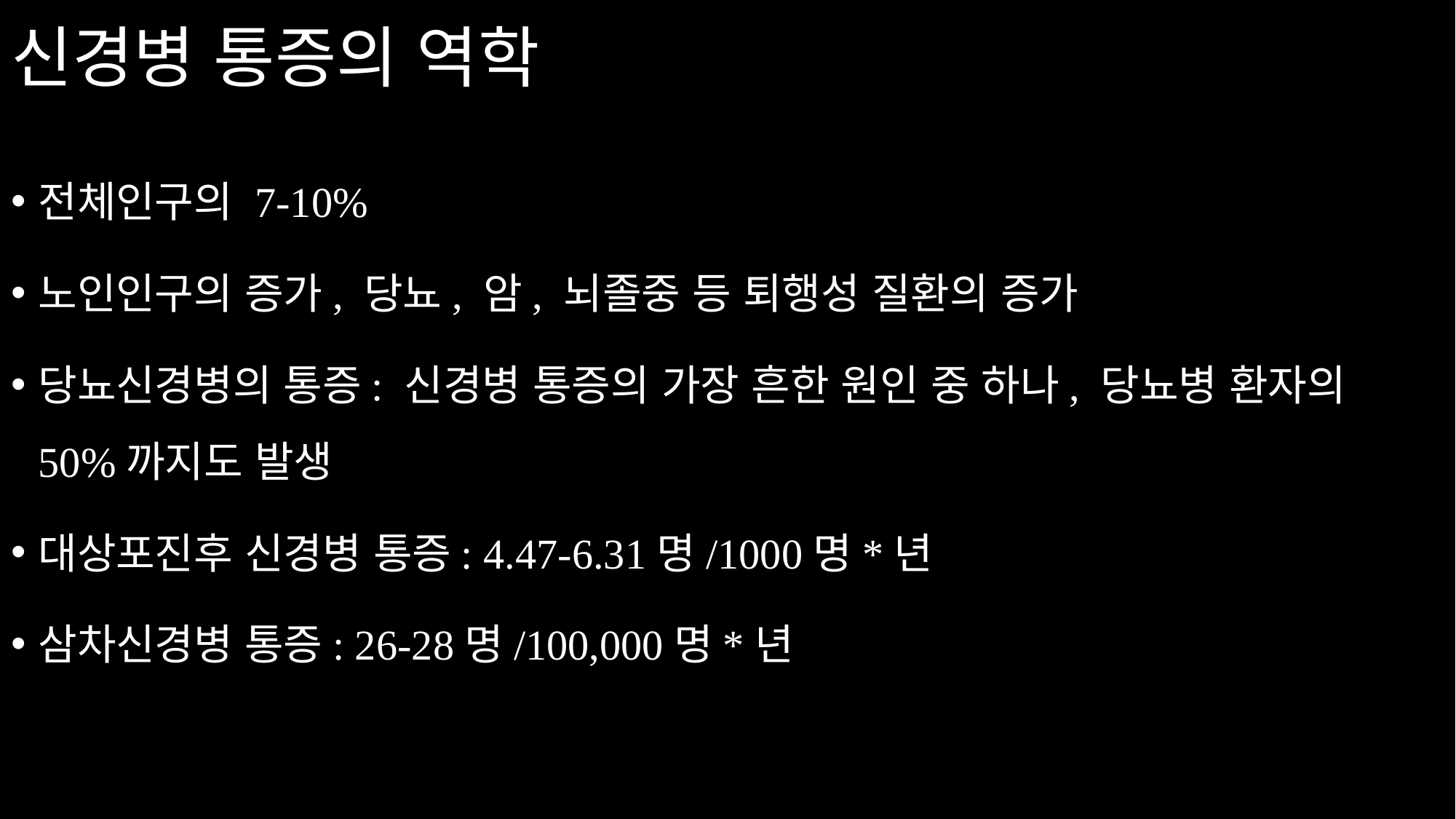

# 신경병 통증의 역학
전체인구의 7-10%
노인인구의 증가, 당뇨, 암, 뇌졸중 등 퇴행성 질환의 증가
당뇨신경병의 통증: 신경병 통증의 가장 흔한 원인 중 하나, 당뇨병 환자의 50%까지도 발생
대상포진후 신경병 통증: 4.47-6.31명/1000명*년
삼차신경병 통증: 26-28명/100,000명*년